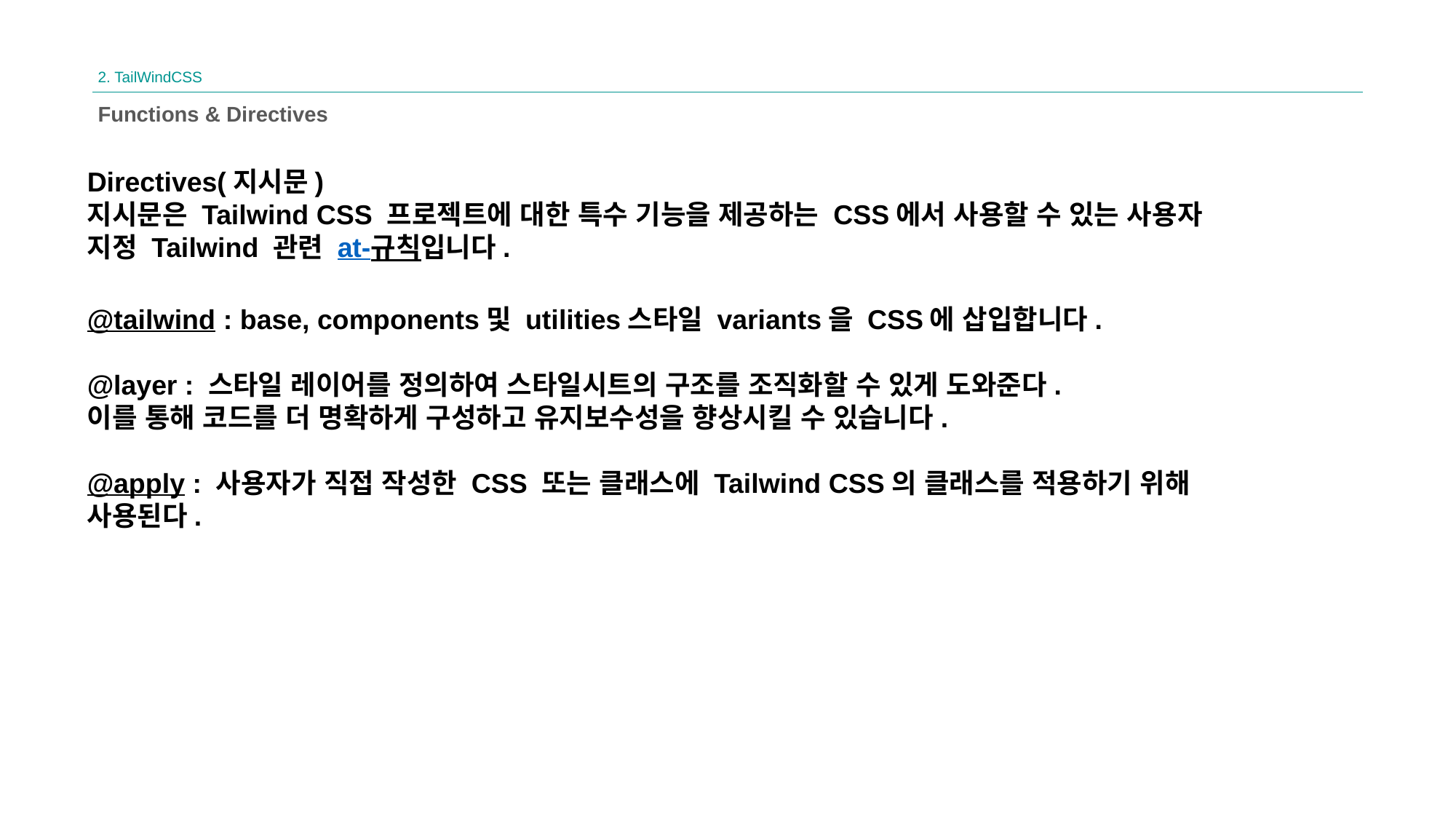

2. TailWindCSS
Functions & Directives

Directives(지시문)
지시문은 Tailwind CSS 프로젝트에 대한 특수 기능을 제공하는 CSS에서 사용할 수 있는 사용자 지정 Tailwind 관련 at-규칙입니다.

@tailwind : base, components및 utilities스타일 variants을 CSS에 삽입합니다.

@layer : 스타일 레이어를 정의하여 스타일시트의 구조를 조직화할 수 있게 도와준다.
이를 통해 코드를 더 명확하게 구성하고 유지보수성을 향상시킬 수 있습니다.

@apply : 사용자가 직접 작성한 CSS 또는 클래스에 Tailwind CSS의 클래스를 적용하기 위해 사용된다.